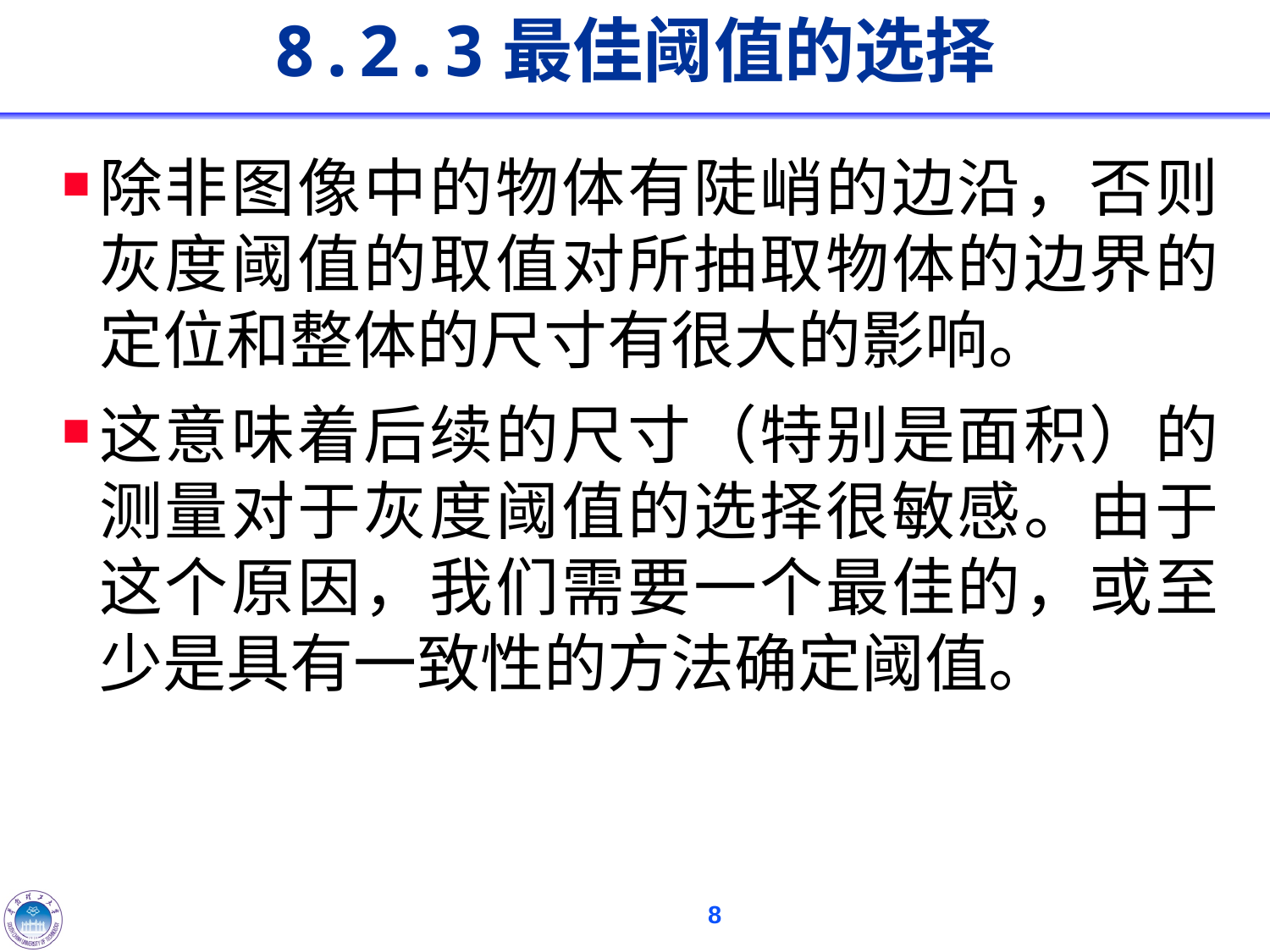

# 8.2.3最佳阈值的选择
除非图像中的物体有陡峭的边沿，否则灰度阈值的取值对所抽取物体的边界的定位和整体的尺寸有很大的影响。
这意味着后续的尺寸（特别是面积）的测量对于灰度阈值的选择很敏感。由于这个原因，我们需要一个最佳的，或至少是具有一致性的方法确定阈值。